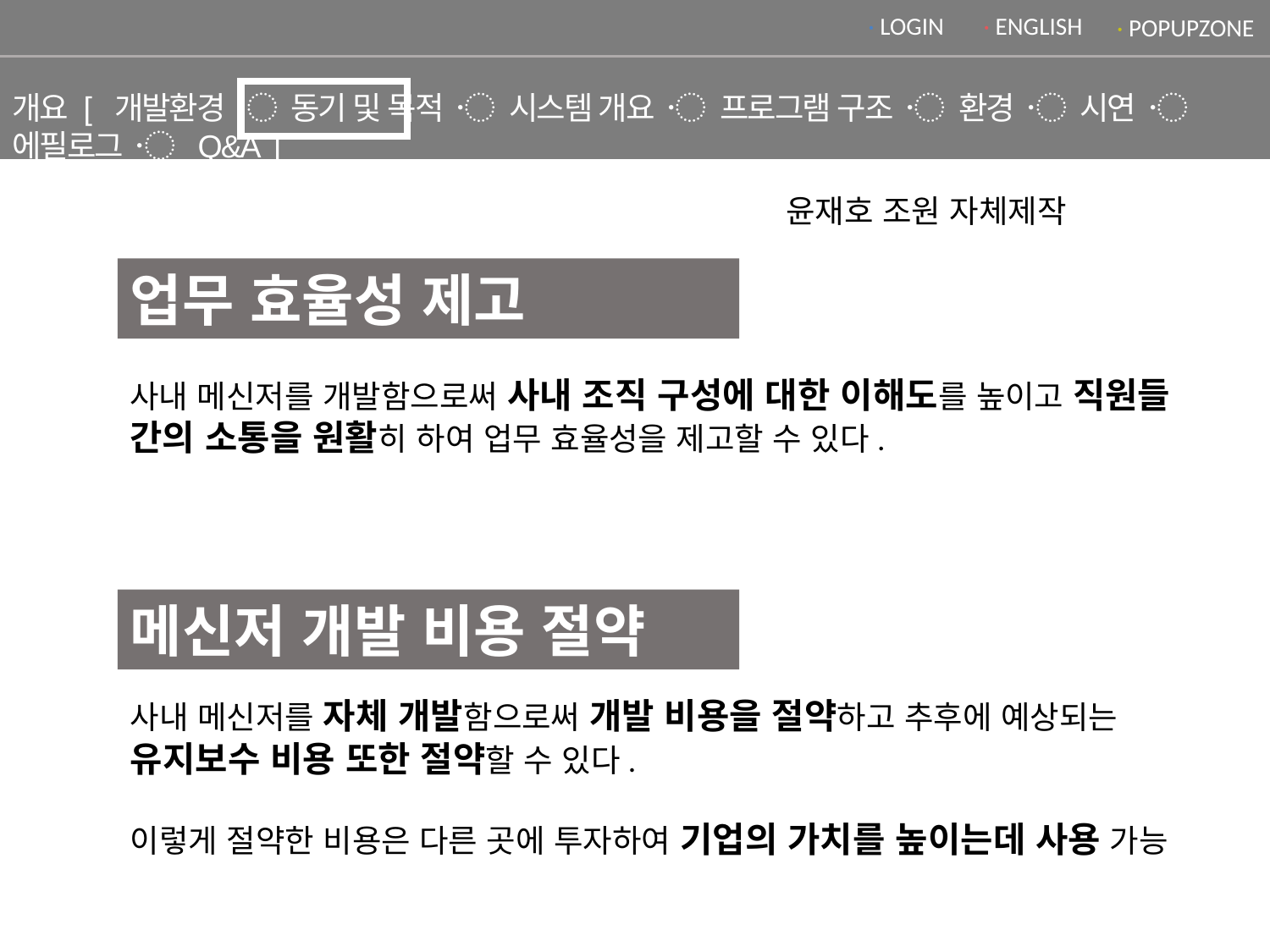

· LOGIN
· ENGLISH
· POPUPZONE
개요 [  개발환경  〮  동기 및 목적  〮  시스템 개요  〮  프로그램 구조  〮  환경  〮  시연  〮  에필로그  〮  Q&A  ]

윤재호 조원 자체제작
업무 효율성 제고
사내 메신저를 개발함으로써 사내 조직 구성에 대한 이해도를 높이고 직원들 간의 소통을 원활히 하여 업무 효율성을 제고할 수 있다.

메신저 개발 비용 절약
사내 메신저를 자체 개발함으로써 개발 비용을 절약하고 추후에 예상되는 유지보수 비용 또한 절약할 수 있다.

이렇게 절약한 비용은 다른 곳에 투자하여 기업의 가치를 높이는데 사용 가능